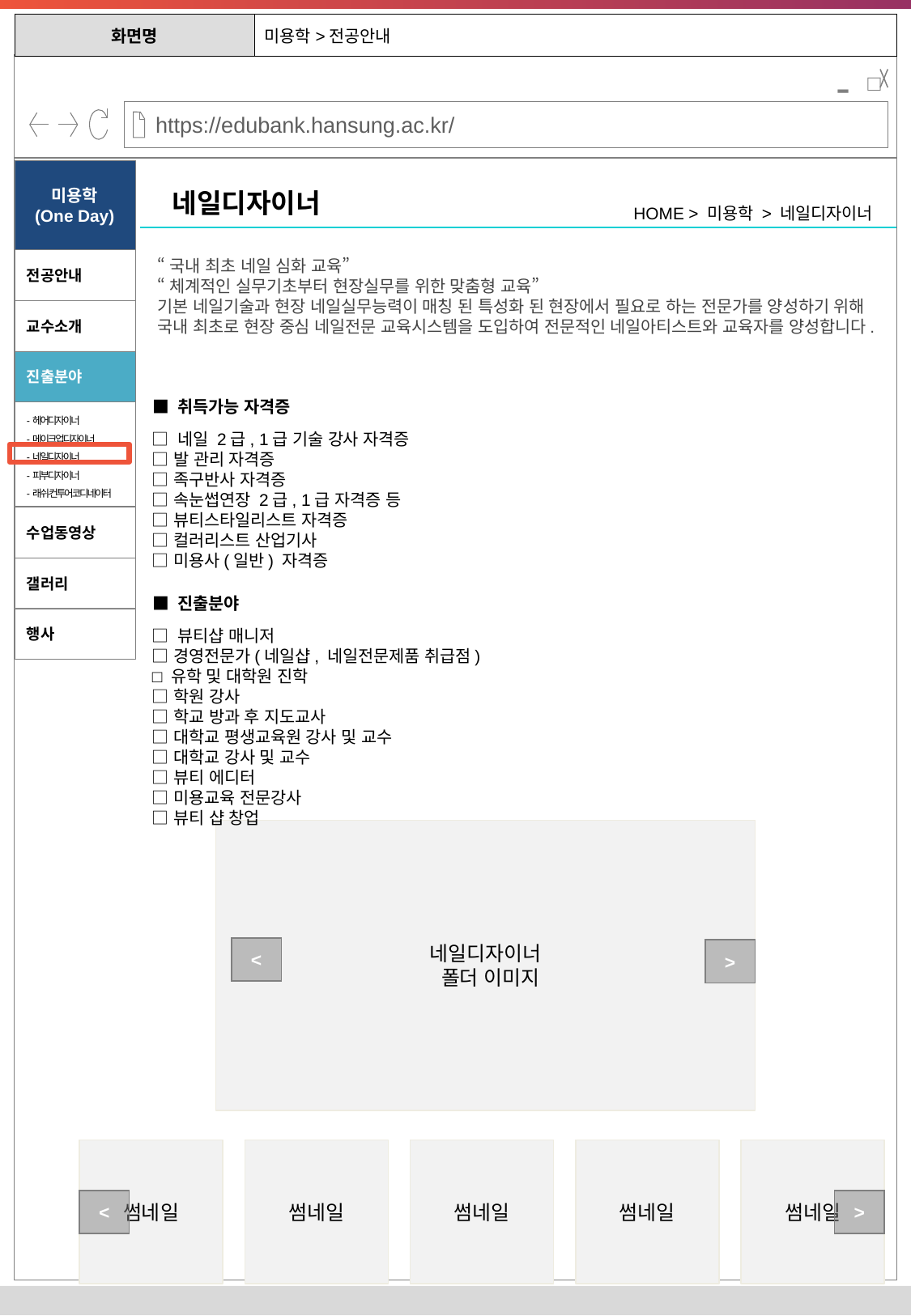

| 화면명 | 미용학>전공안내 |
| --- | --- |
-
미용학
(One Day)
네일디자이너
HOME > 미용학 > 네일디자이너
“국내 최초 네일 심화 교육”
“체계적인 실무기초부터 현장실무를 위한 맞춤형 교육”
기본 네일기술과 현장 네일실무능력이 매칭 된 특성화 된 현장에서 필요로 하는 전문가를 양성하기 위해 국내 최초로 현장 중심 네일전문 교육시스템을 도입하여 전문적인 네일아티스트와 교육자를 양성합니다.
전공안내
교수소개
진출분야
■ 취득가능 자격증
-헤어디자이너
-메이크업디자이너
-네일디자이너
-피부디자이너
-래쉬∙컨투어코디네이터
□ 네일 2급, 1급 기술 강사 자격증
□ 발 관리 자격증
□ 족구반사 자격증
□ 속눈썹연장 2급, 1급 자격증 등
□ 뷰티스타일리스트 자격증
□ 컬러리스트 산업기사
□ 미용사(일반) 자격증

수업동영상
갤러리
■ 진출분야
행사
□ 뷰티샵 매니저
□ 경영전문가(네일샵, 네일전문제품 취급점)
□ 유학 및 대학원 진학
□ 학원 강사
□ 학교 방과 후 지도교사
□ 대학교 평생교육원 강사 및 교수
□ 대학교 강사 및 교수
□ 뷰티 에디터
□ 미용교육 전문강사
□ 뷰티 샵 창업
네일디자이너
 폴더 이미지
<
>
썸네일
썸네일
썸네일
썸네일
썸네일
<
>